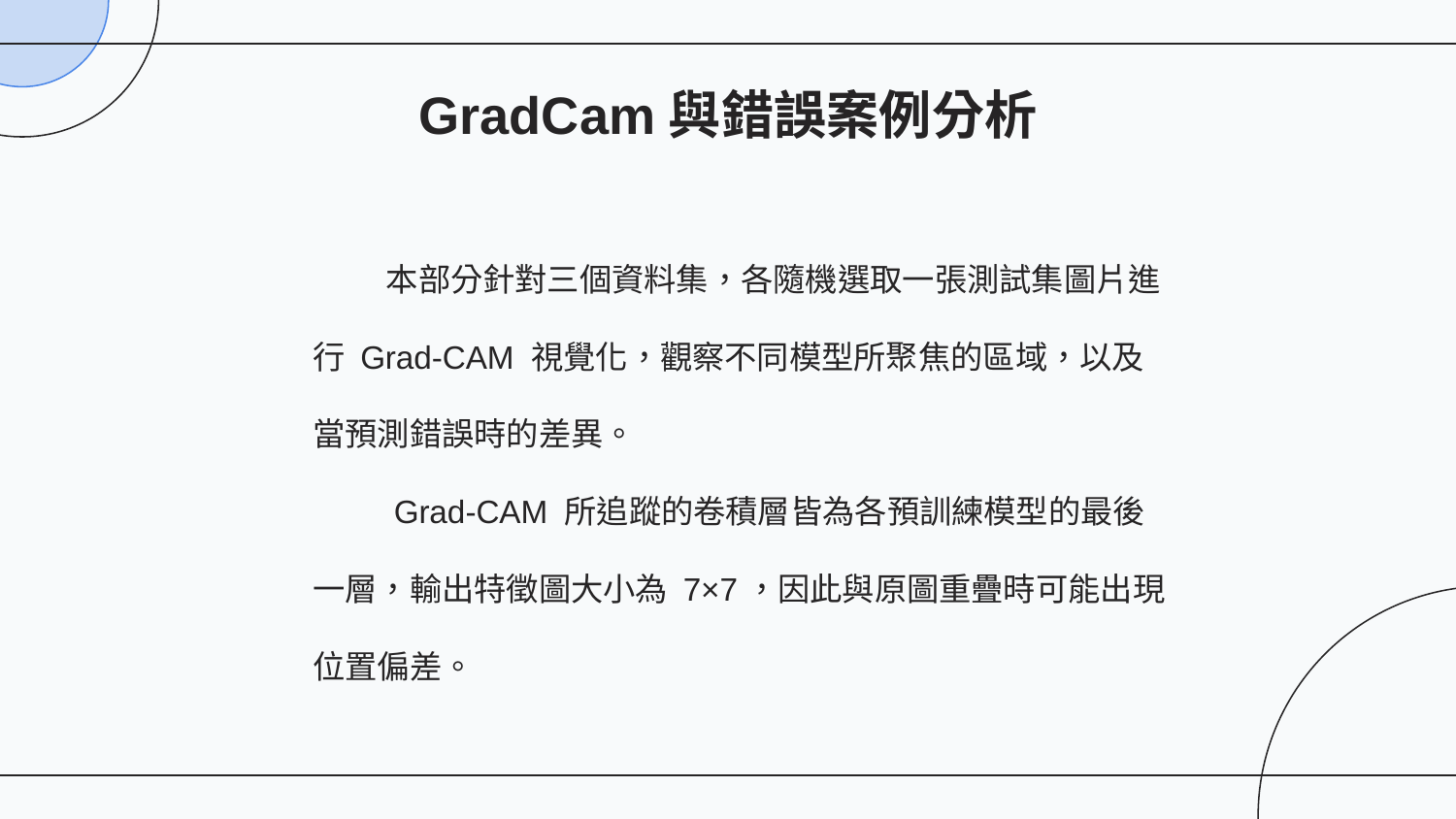

# GradCam與錯誤案例分析
         本部分針對三個資料集，各隨機選取一張測試集圖片進行 Grad-CAM 視覺化，觀察不同模型所聚焦的區域，以及當預測錯誤時的差異。
         Grad-CAM 所追蹤的卷積層皆為各預訓練模型的最後一層，輸出特徵圖大小為 7×7，因此與原圖重疊時可能出現位置偏差。